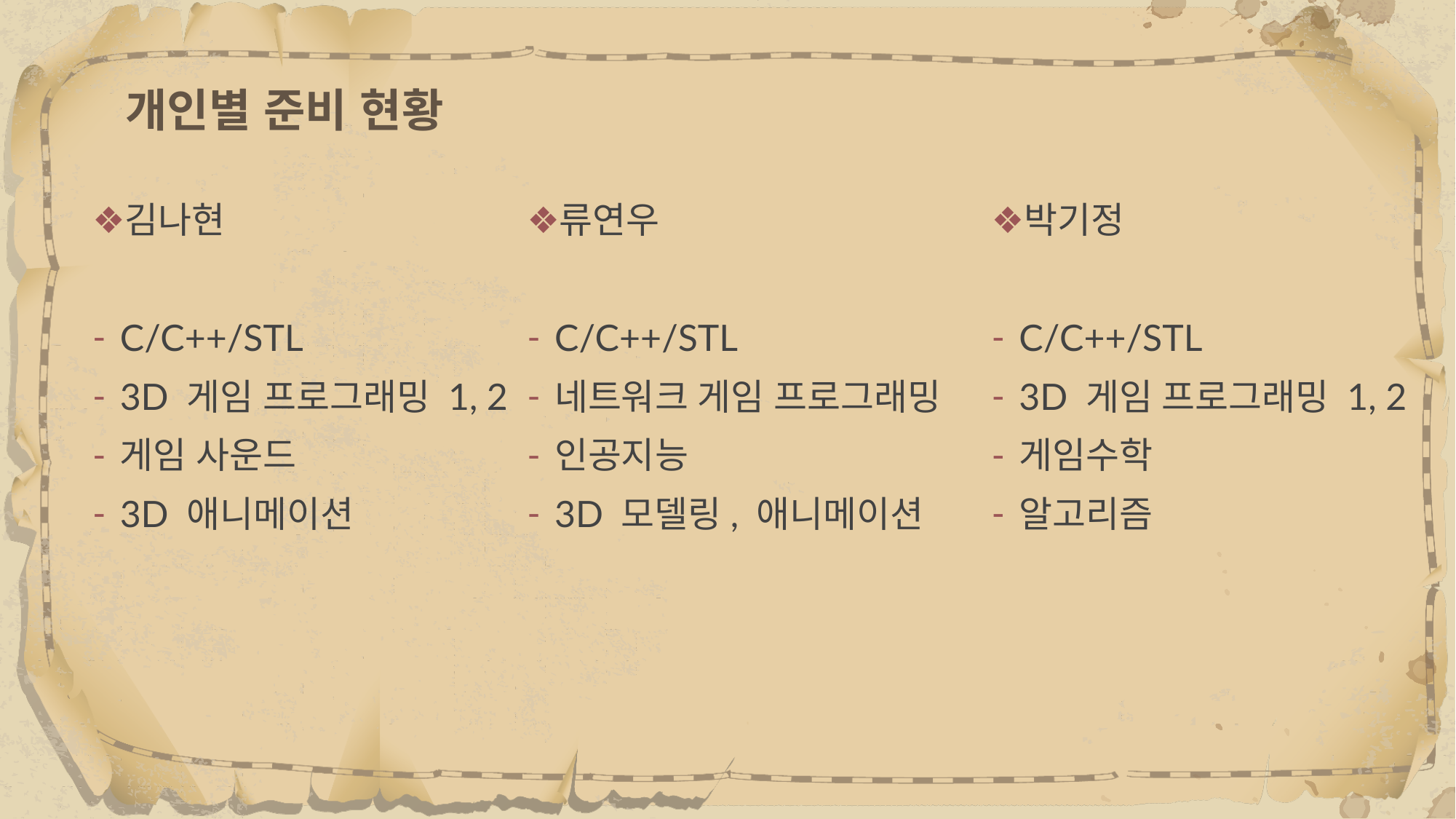

# 개인별 준비 현황
김나현

C/C++/STL
3D 게임 프로그래밍 1, 2
게임 사운드
3D 애니메이션

류연우

C/C++/STL
네트워크 게임 프로그래밍
인공지능
3D 모델링, 애니메이션

박기정

C/C++/STL
3D 게임 프로그래밍 1, 2
게임수학
알고리즘